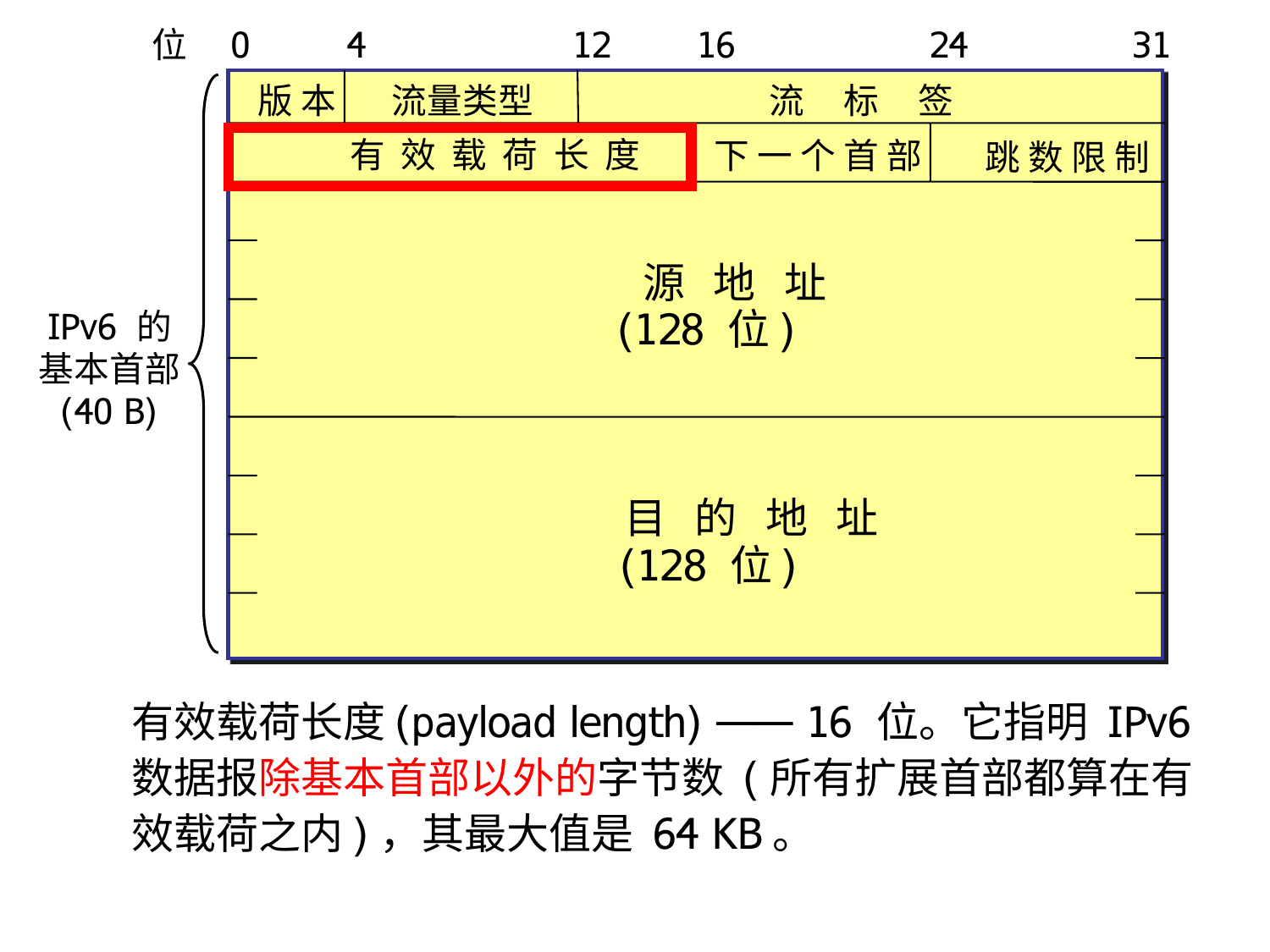

位
0
4
12
16
24
31

版 本
流量类型
流     标     签

有  效  载  荷  长  度
下 一 个 首 部

跳 数 限 制

源   地   址
(128 位)
IPv6 的
基本首部
(40 B)

目   的   地   址
(128 位)

有效载荷长度(payload length) —— 16 位。它指明 IPv6 数据报除基本首部以外的字节数 (所有扩展首部都算在有效载荷之内)，其最大值是 64 KB。